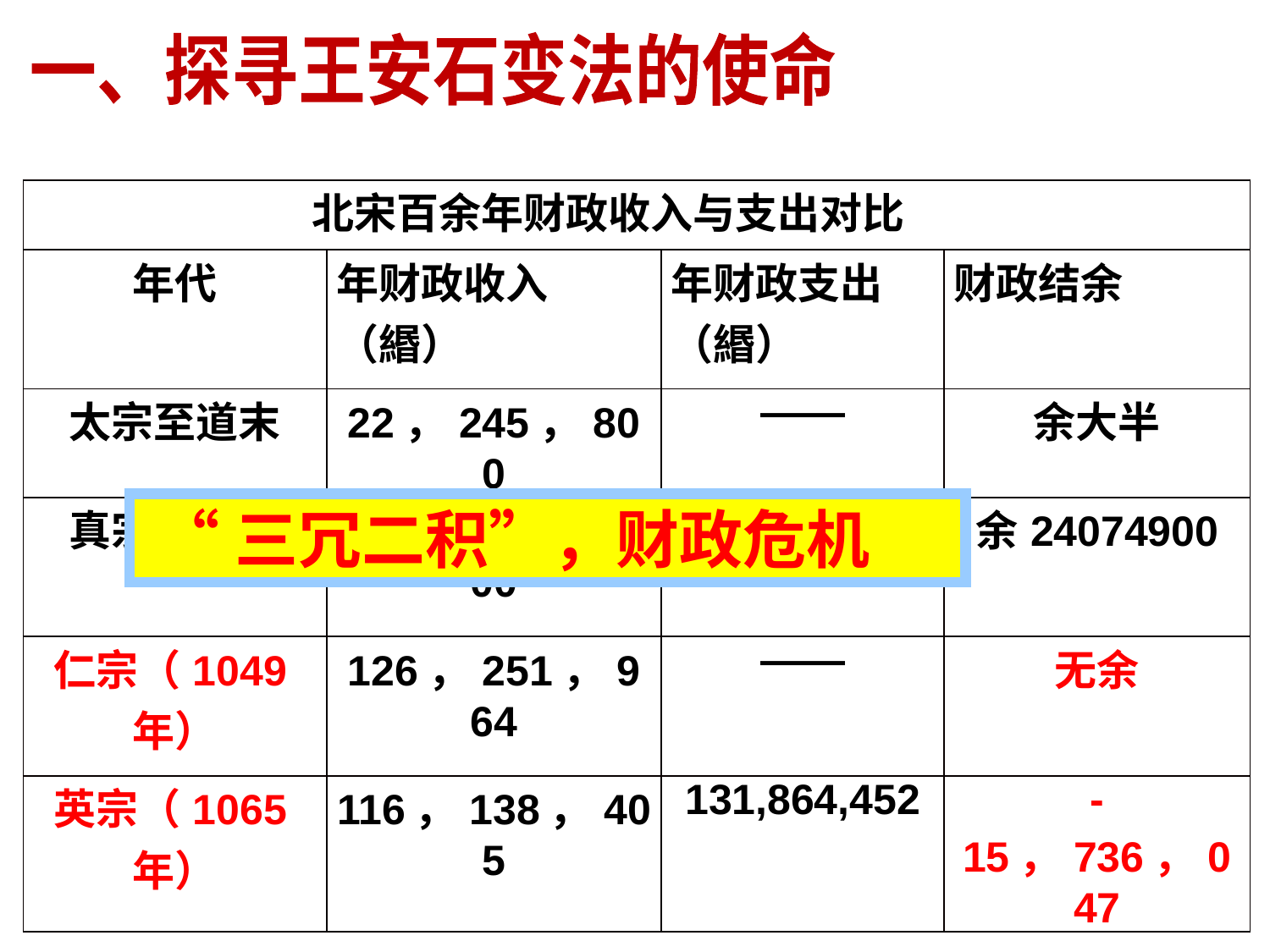

一、探寻王安石变法的使命
| 北宋百余年财政收入与支出对比 |  |  |  |
| --- | --- | --- | --- |
| 年代 | 年财政收入（緡） | 年财政支出（緡） | 财政结余 |
| 太宗至道末 | 22，245，800 | —— | 余大半 |
| 真宗天禧末 | 150，850，100 | 126,775.200 | 余24074900 |
| 仁宗（1049年） | 126，251，964 | —— | 无余 |
| 英宗（1065年） | 116，138，405 | 131,864,452 | -15，736，047 |
 “三冗二积”，财政危机